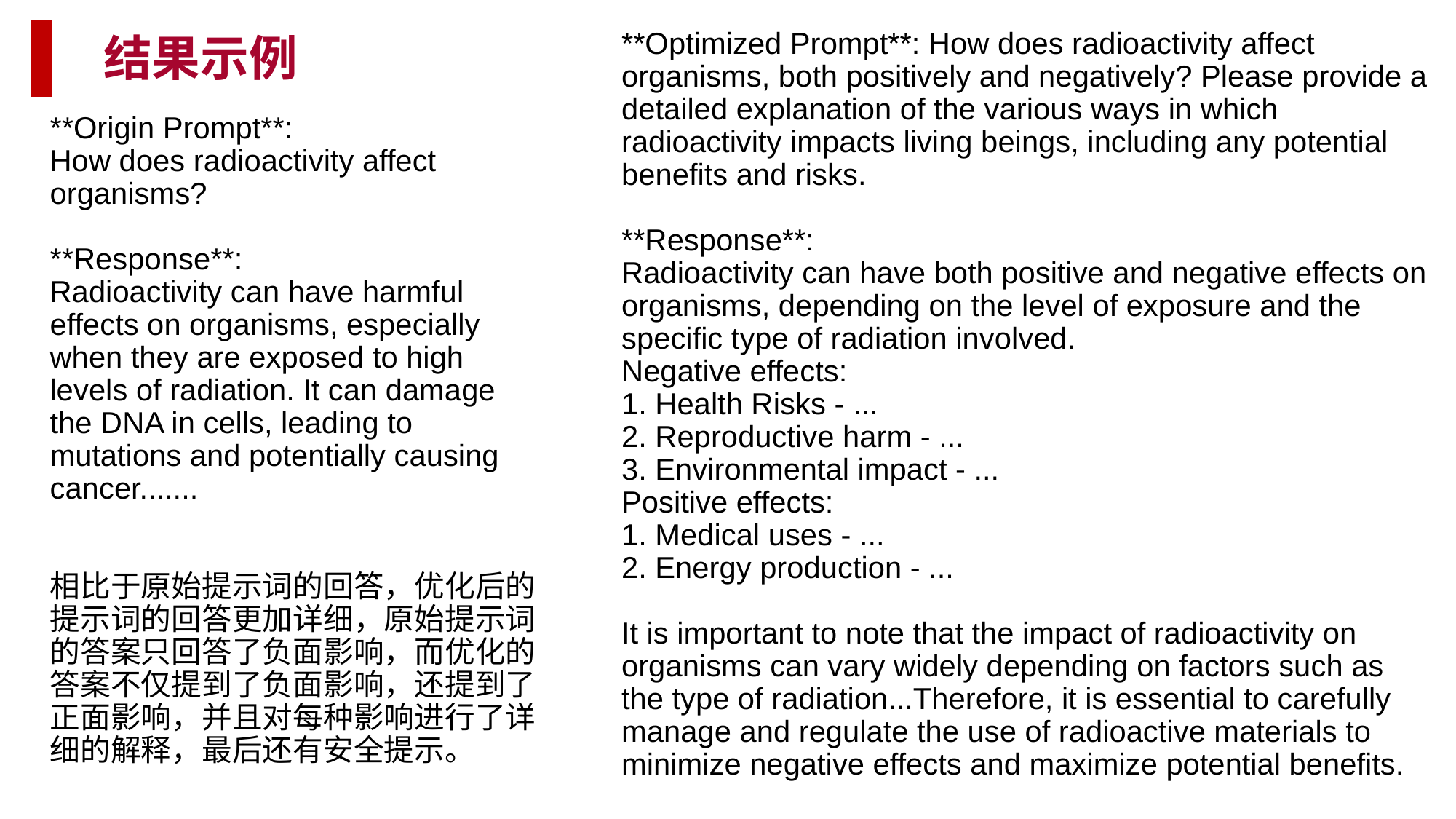

结果示例
**Optimized Prompt**: How does radioactivity affect organisms, both positively and negatively? Please provide a detailed explanation of the various ways in which radioactivity impacts living beings, including any potential benefits and risks.

**Response**:
Radioactivity can have both positive and negative effects on organisms, depending on the level of exposure and the specific type of radiation involved.
Negative effects:
1. Health Risks - ...
2. Reproductive harm - ...
3. Environmental impact - ...
Positive effects:
1. Medical uses - ...
2. Energy production - ...

It is important to note that the impact of radioactivity on organisms can vary widely depending on factors such as the type of radiation...Therefore, it is essential to carefully manage and regulate the use of radioactive materials to minimize negative effects and maximize potential benefits.

**Origin Prompt**:
How does radioactivity affect organisms?

**Response**:
Radioactivity can have harmful effects on organisms, especially when they are exposed to high levels of radiation. It can damage the DNA in cells, leading to mutations and potentially causing cancer.......

相比于原始提示词的回答，优化后的提示词的回答更加详细，原始提示词的答案只回答了负面影响，而优化的答案不仅提到了负面影响，还提到了正面影响，并且对每种影响进行了详细的解释，最后还有安全提示。